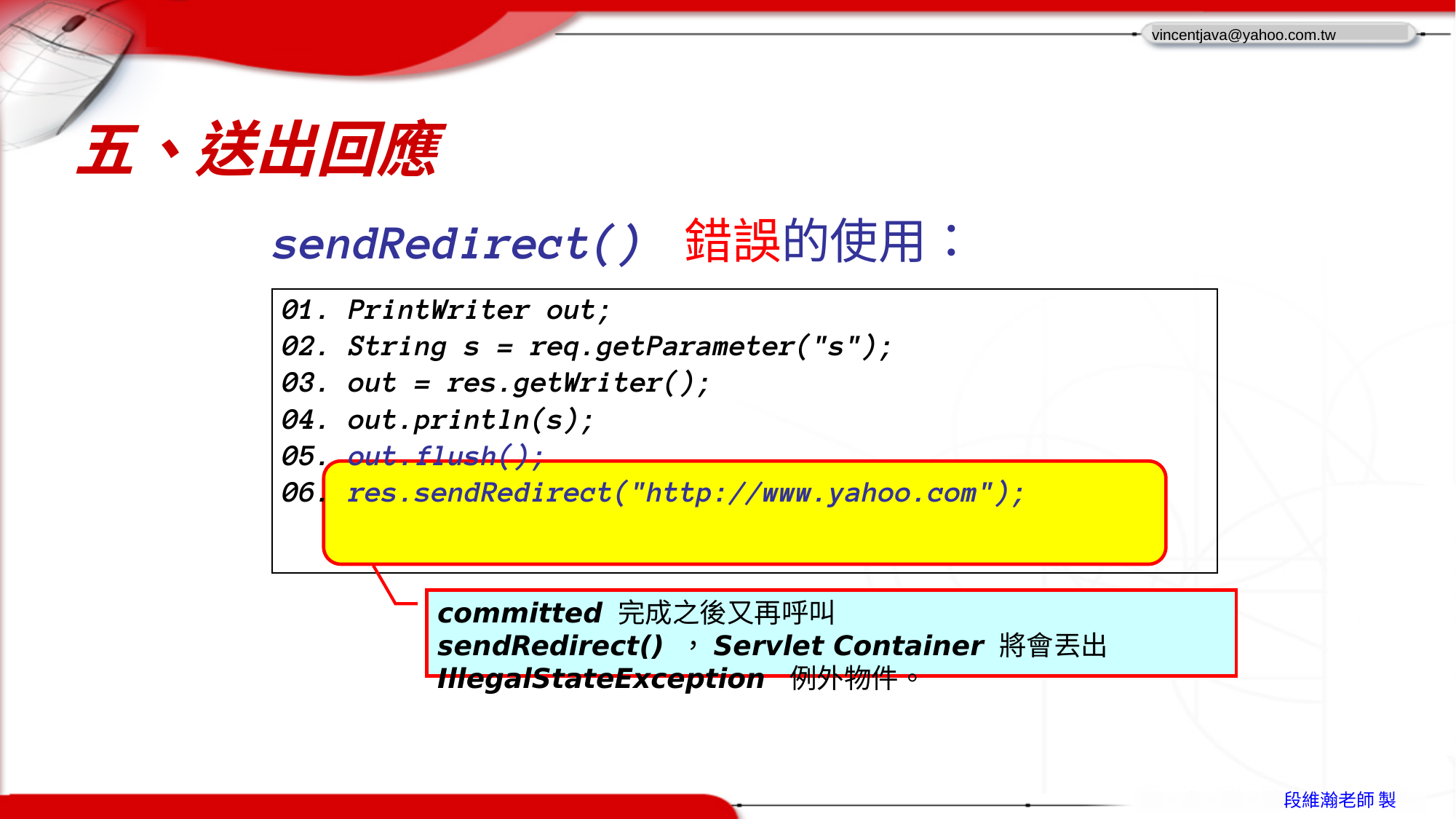

# 五、送出回應
sendRedirect() 錯誤的使用：
| 01. PrintWriter out; 02. String s = req.getParameter("s"); 03. out = res.getWriter(); 04. out.println(s); 05. out.flush(); 06. res.sendRedirect("http://www.yahoo.com"); |
| --- |

committed 完成之後又再呼叫 sendRedirect() ，Servlet Container 將會丟出  IllegalStateException  例外物件。